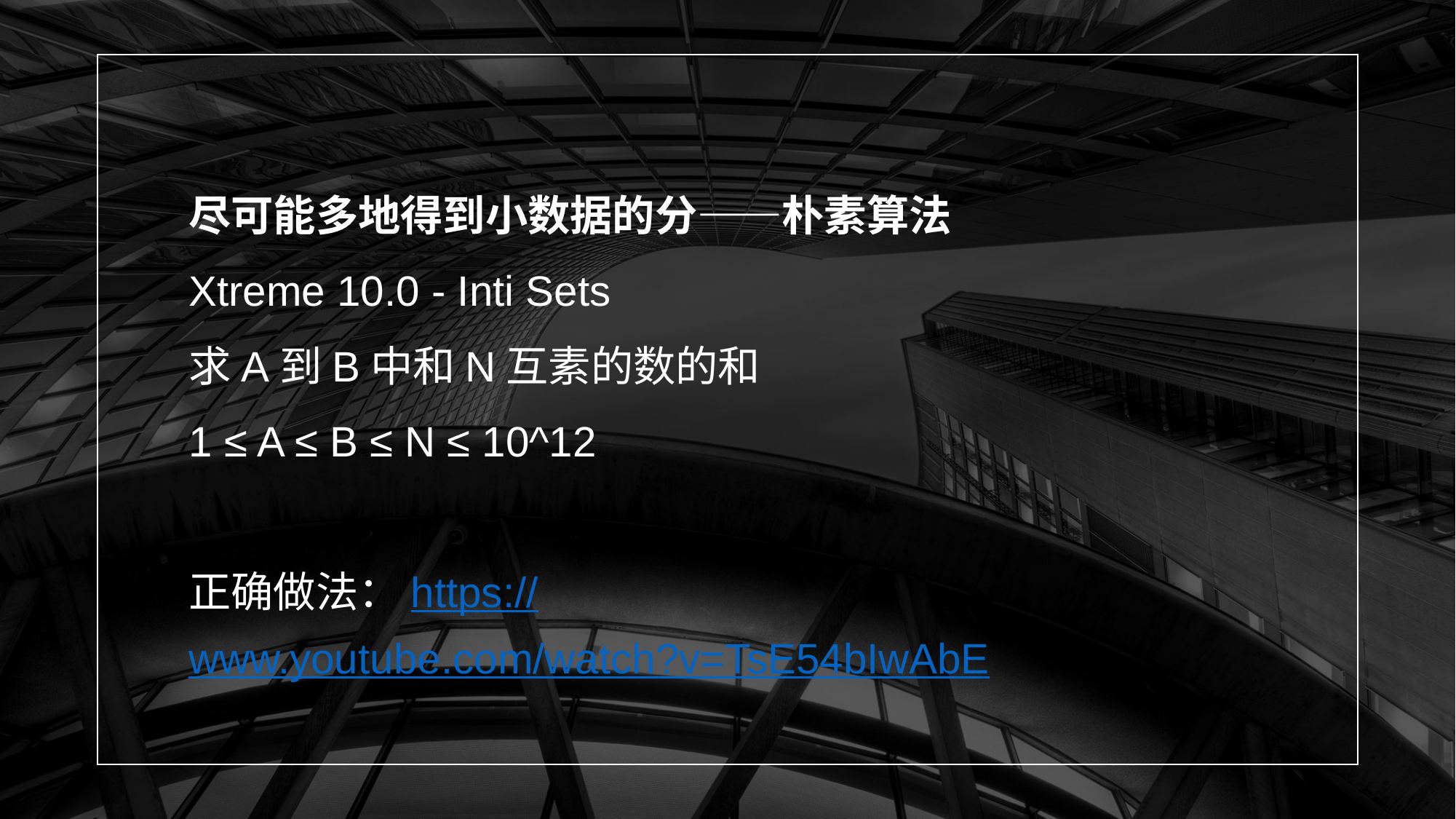

尽可能多地得到小数据的分——朴素算法
Xtreme 10.0 - Inti Sets
求A到B中和N互素的数的和
1 ≤ A ≤ B ≤ N ≤ 10^12

正确做法：https://www.youtube.com/watch?v=TsE54bIwAbE